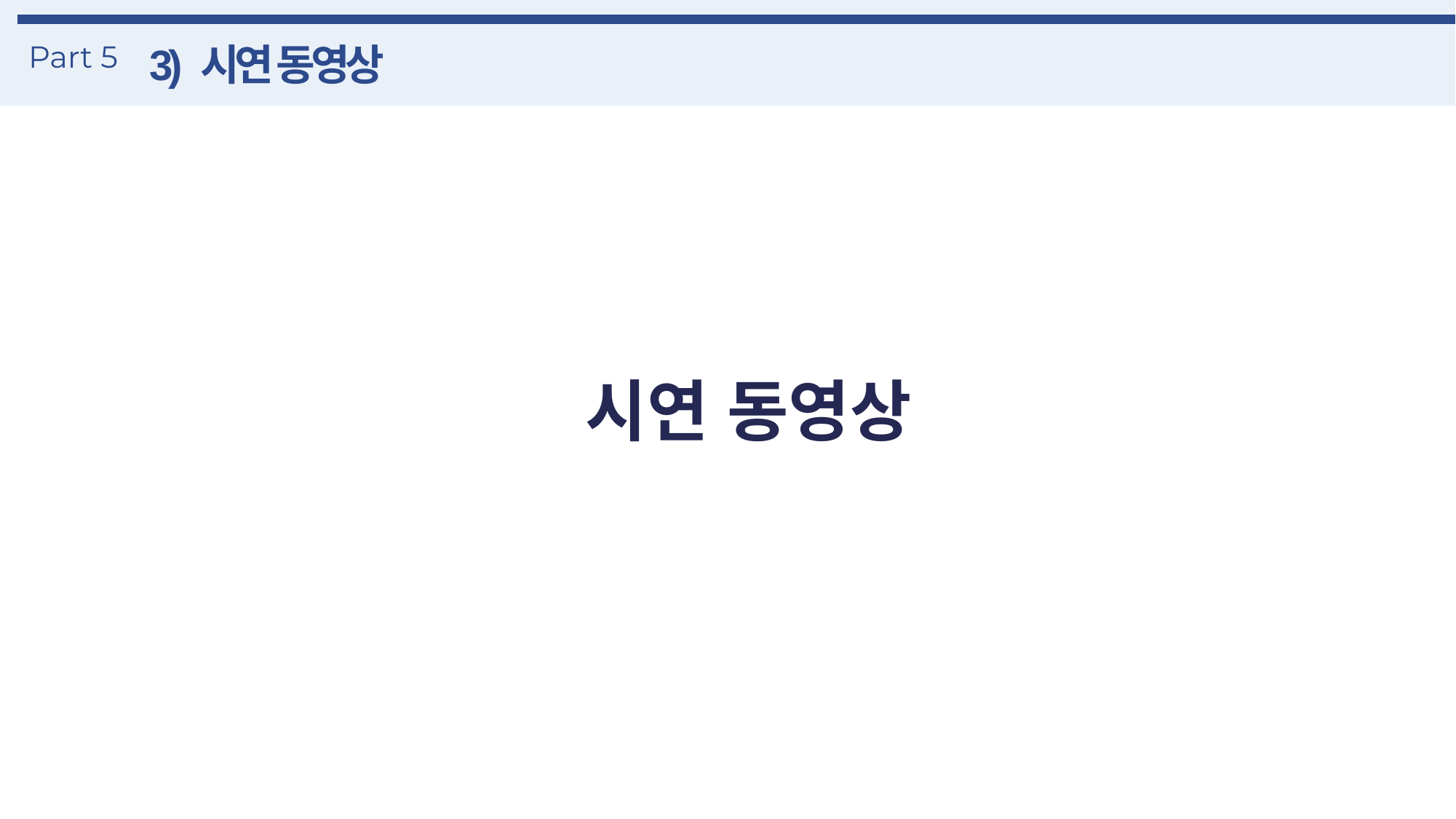

Part 5
3) 시연 동영상
시연 동영상